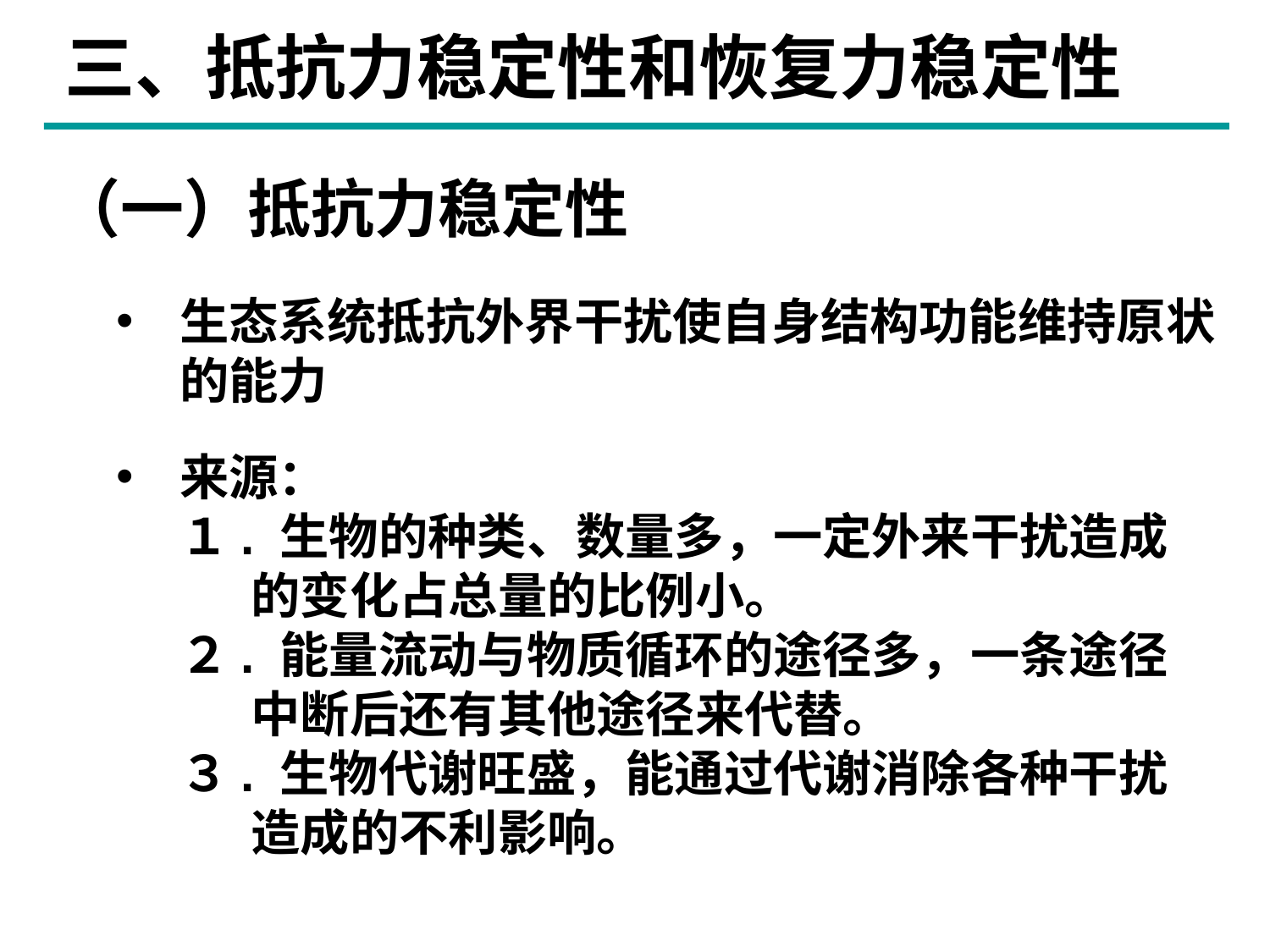

# 三、抵抗力稳定性和恢复力稳定性

（一）抵抗力稳定性
生态系统抵抗外界干扰使自身结构功能维持原状的能力
来源：
１. 生物的种类、数量多，一定外来干扰造成
　  的变化占总量的比例小。
２. 能量流动与物质循环的途径多，一条途径
　  中断后还有其他途径来代替。
３. 生物代谢旺盛，能通过代谢消除各种干扰
　  造成的不利影响。